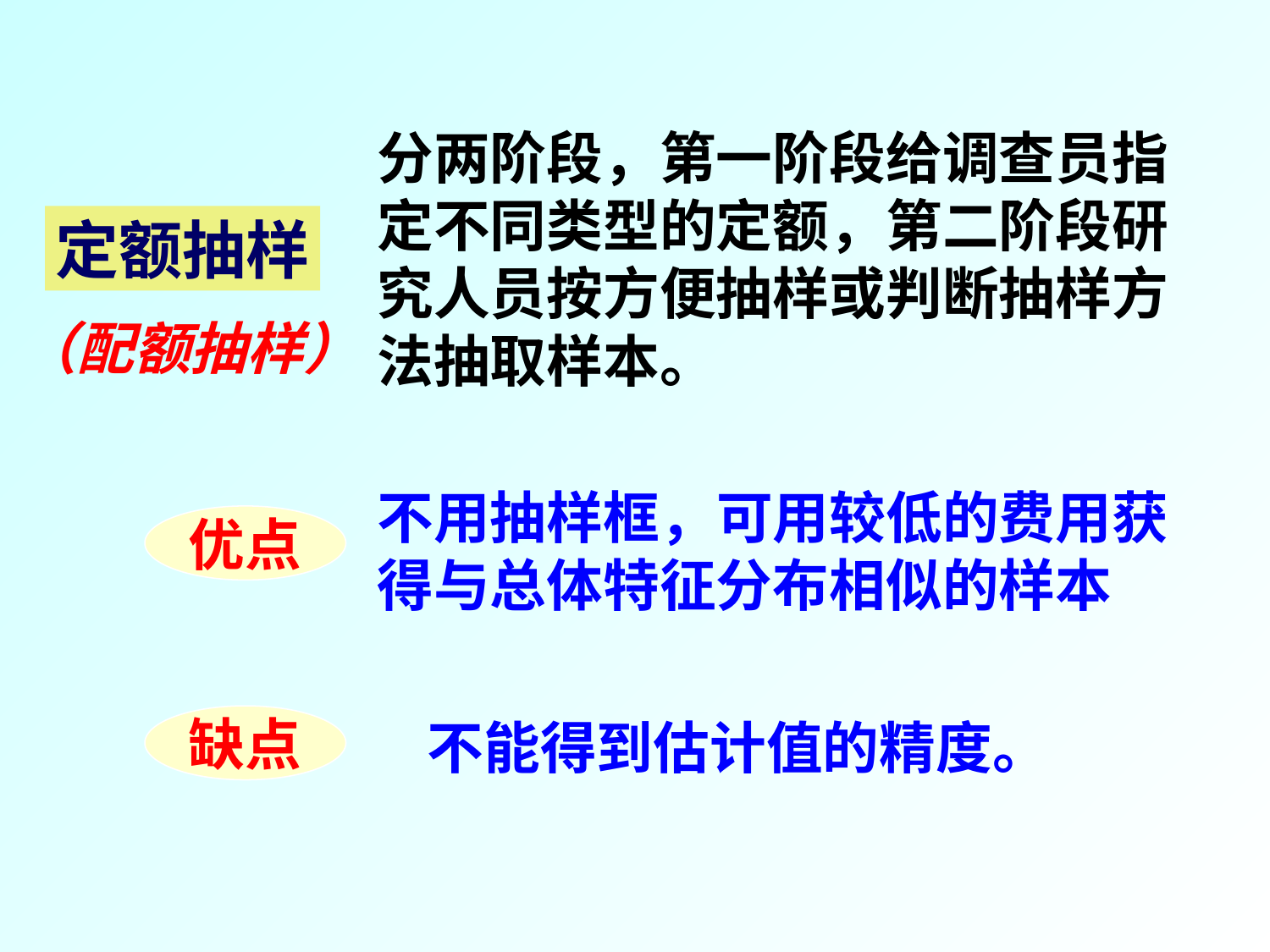

分两阶段，第一阶段给调查员指定不同类型的定额，第二阶段研究人员按方便抽样或判断抽样方法抽取样本。
定额抽样
（配额抽样）
不用抽样框，可用较低的费用获得与总体特征分布相似的样本
优点
缺点
不能得到估计值的精度。